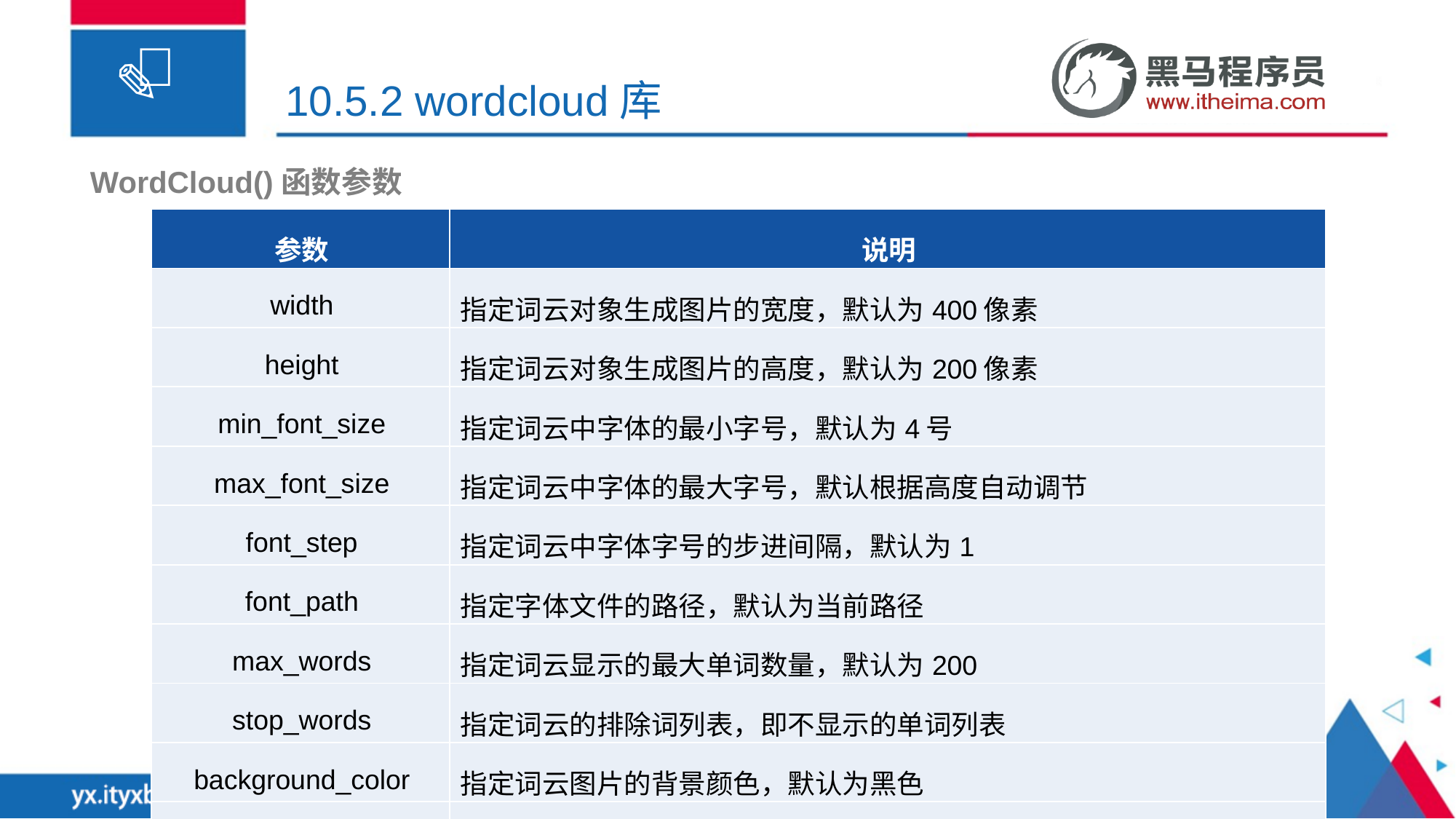

# 10.5.2 wordcloud库
WordCloud()函数参数
| 参数 | 说明 |
| --- | --- |
| width | 指定词云对象生成图片的宽度，默认为400像素 |
| height | 指定词云对象生成图片的高度，默认为200像素 |
| min\_font\_size | 指定词云中字体的最小字号，默认为4号 |
| max\_font\_size | 指定词云中字体的最大字号，默认根据高度自动调节 |
| font\_step | 指定词云中字体字号的步进间隔，默认为1 |
| font\_path | 指定字体文件的路径，默认为当前路径 |
| max\_words | 指定词云显示的最大单词数量，默认为200 |
| stop\_words | 指定词云的排除词列表，即不显示的单词列表 |
| background\_color | 指定词云图片的背景颜色，默认为黑色 |
| mask | 指定词云形状，默认为长方形，需要引用imread()函数 |